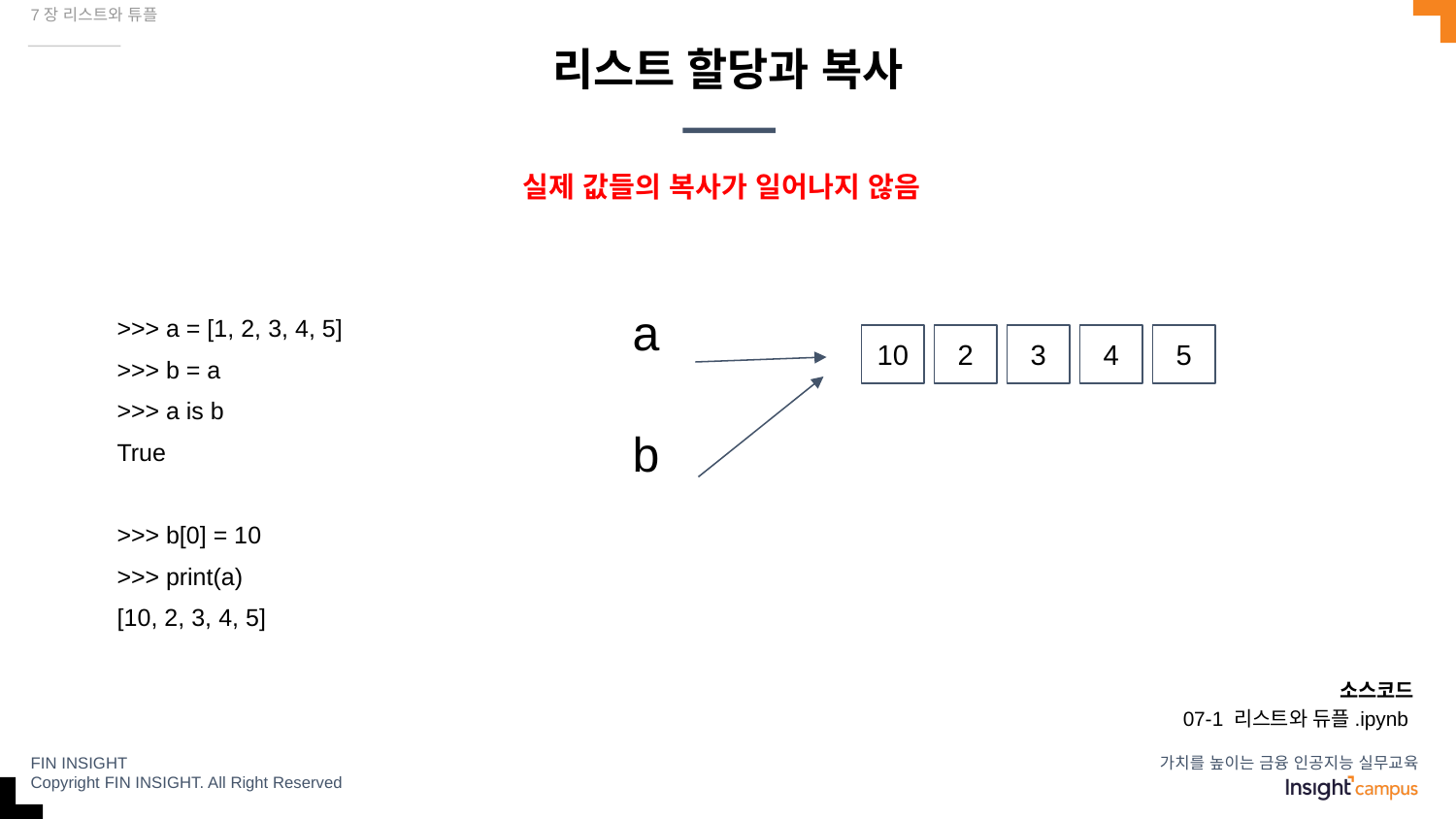

7장 리스트와 튜플
# 리스트 할당과 복사
실제 값들의 복사가 일어나지 않음
a
>>> a = [1, 2, 3, 4, 5]
>>> b = a
>>> a is b
True

>>> b[0] = 10
>>> print(a)
[10, 2, 3, 4, 5]
10
2
3
4
5
b
소스코드
07-1 리스트와 듀플.ipynb